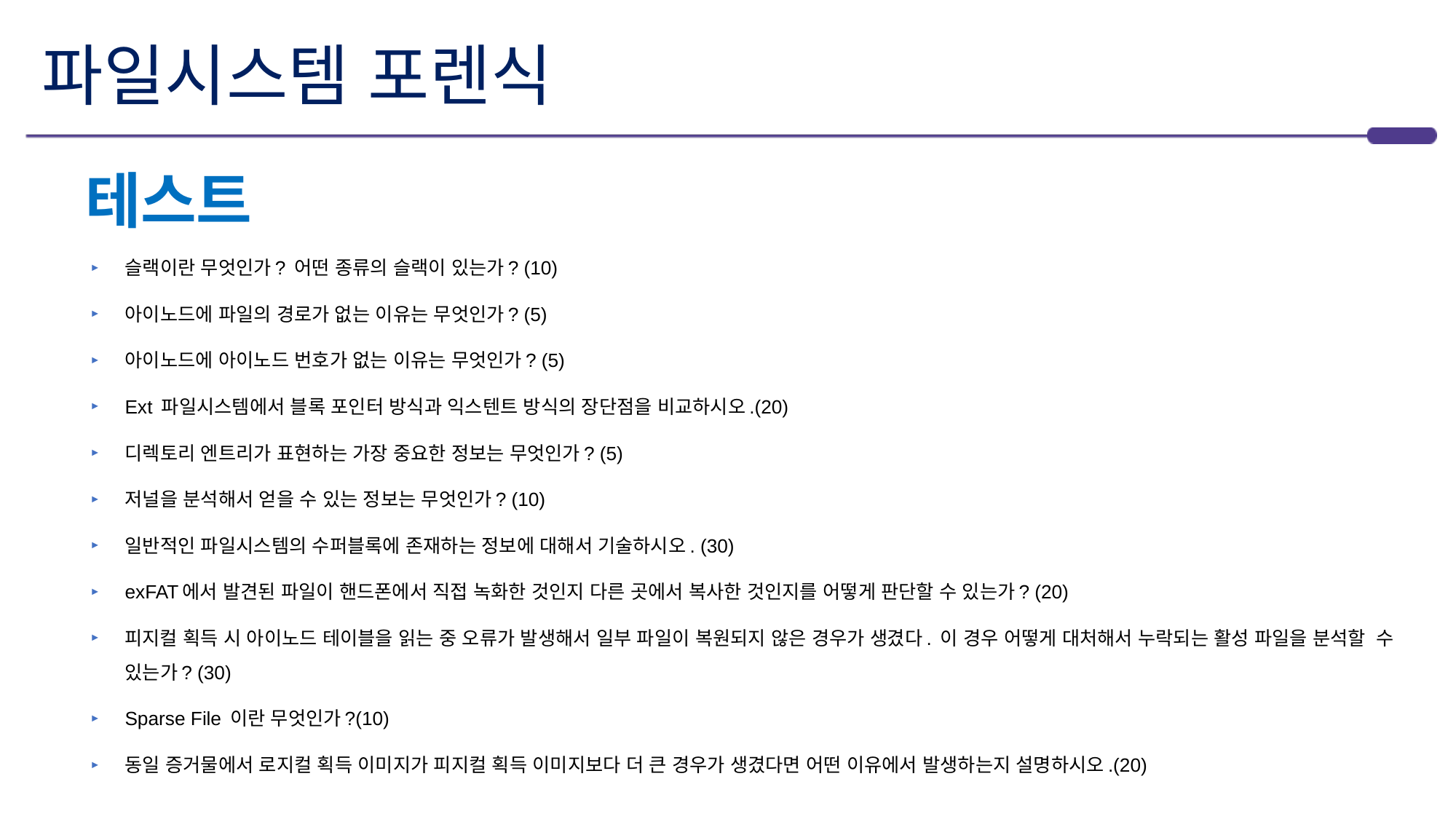

# 파일시스템 포렌식
테스트
슬랙이란 무엇인가? 어떤 종류의 슬랙이 있는가? (10)
아이노드에 파일의 경로가 없는 이유는 무엇인가? (5)
아이노드에 아이노드 번호가 없는 이유는 무엇인가? (5)
Ext 파일시스템에서 블록 포인터 방식과 익스텐트 방식의 장단점을 비교하시오.(20)
디렉토리 엔트리가 표현하는 가장 중요한 정보는 무엇인가? (5)
저널을 분석해서 얻을 수 있는 정보는 무엇인가? (10)
일반적인 파일시스템의 수퍼블록에 존재하는 정보에 대해서 기술하시오. (30)
exFAT에서 발견된 파일이 핸드폰에서 직접 녹화한 것인지 다른 곳에서 복사한 것인지를 어떻게 판단할 수 있는가? (20)
피지컬 획득 시 아이노드 테이블을 읽는 중 오류가 발생해서 일부 파일이 복원되지 않은 경우가 생겼다. 이 경우 어떻게 대처해서 누락되는 활성 파일을 분석할  수 있는가? (30)
Sparse File 이란 무엇인가?(10)
동일 증거물에서 로지컬 획득 이미지가 피지컬 획득 이미지보다 더 큰 경우가 생겼다면 어떤 이유에서 발생하는지 설명하시오.(20)